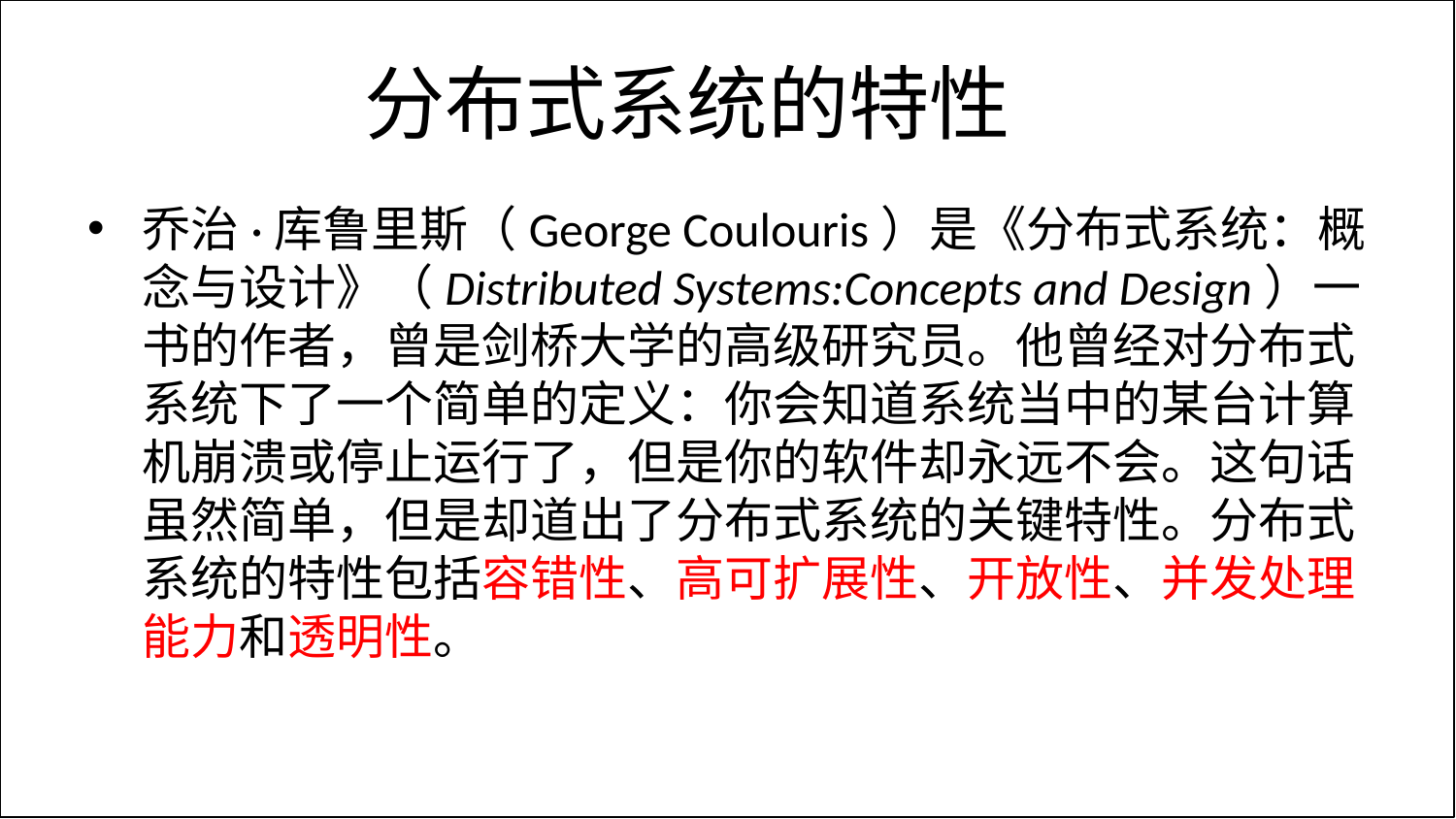

# 分布式系统的特性
乔治·库鲁里斯（George Coulouris）是《分布式系统：概念与设计》（Distributed Systems:Concepts and Design）一书的作者，曾是剑桥大学的高级研究员。他曾经对分布式系统下了一个简单的定义：你会知道系统当中的某台计算机崩溃或停止运行了，但是你的软件却永远不会。这句话虽然简单，但是却道出了分布式系统的关键特性。分布式系统的特性包括容错性、高可扩展性、开放性、并发处理能力和透明性。